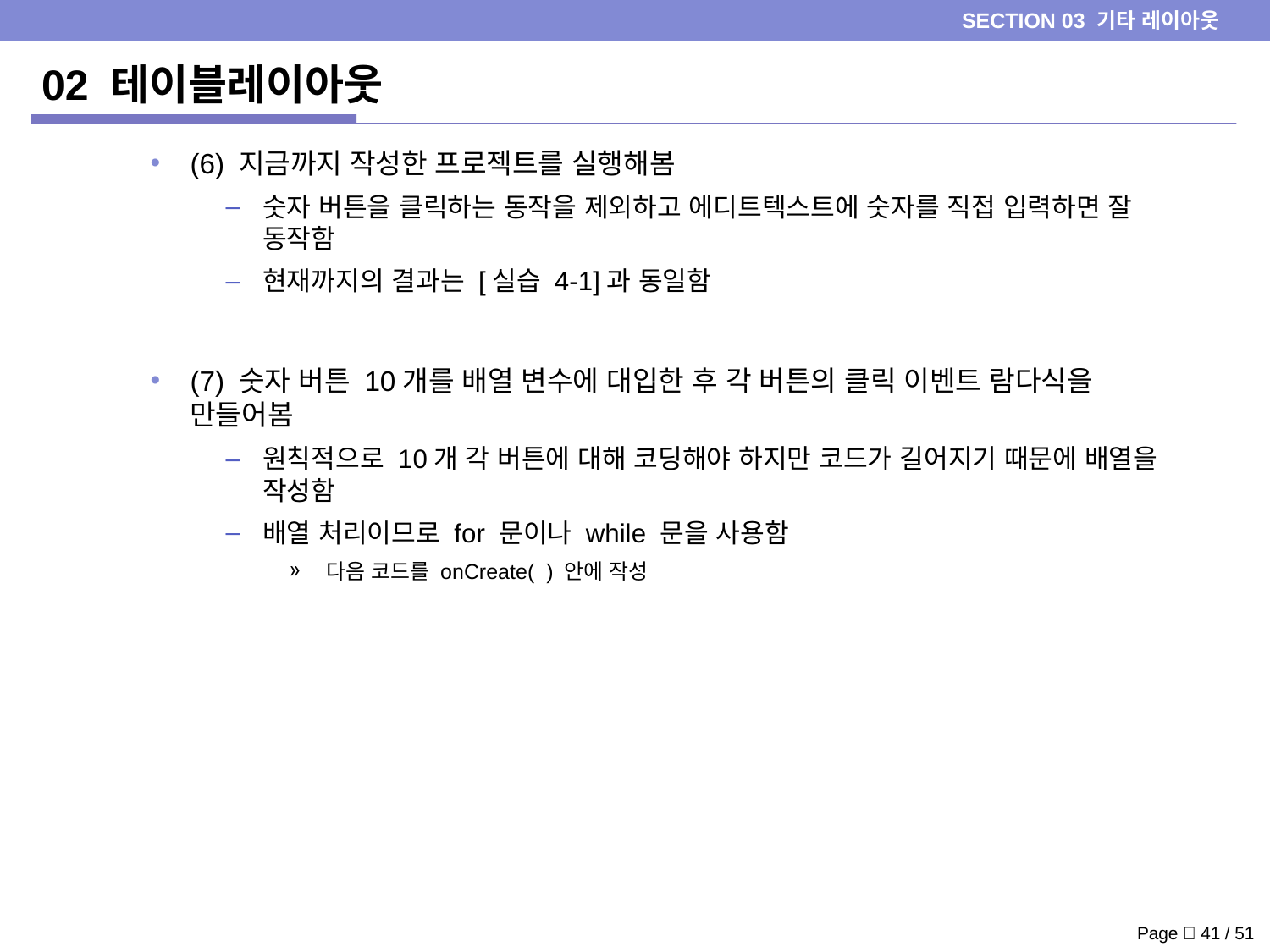

SECTION 03 기타 레이아웃
# 02 테이블레이아웃
(6) 지금까지 작성한 프로젝트를 실행해봄
숫자 버튼을 클릭하는 동작을 제외하고 에디트텍스트에 숫자를 직접 입력하면 잘 동작함
현재까지의 결과는 [실습 4-1]과 동일함

(7) 숫자 버튼 10개를 배열 변수에 대입한 후 각 버튼의 클릭 이벤트 람다식을 만들어봄
원칙적으로 10개 각 버튼에 대해 코딩해야 하지만 코드가 길어지기 때문에 배열을 작성함
배열 처리이므로 for 문이나 while 문을 사용함
다음 코드를 onCreate(  ) 안에 작성